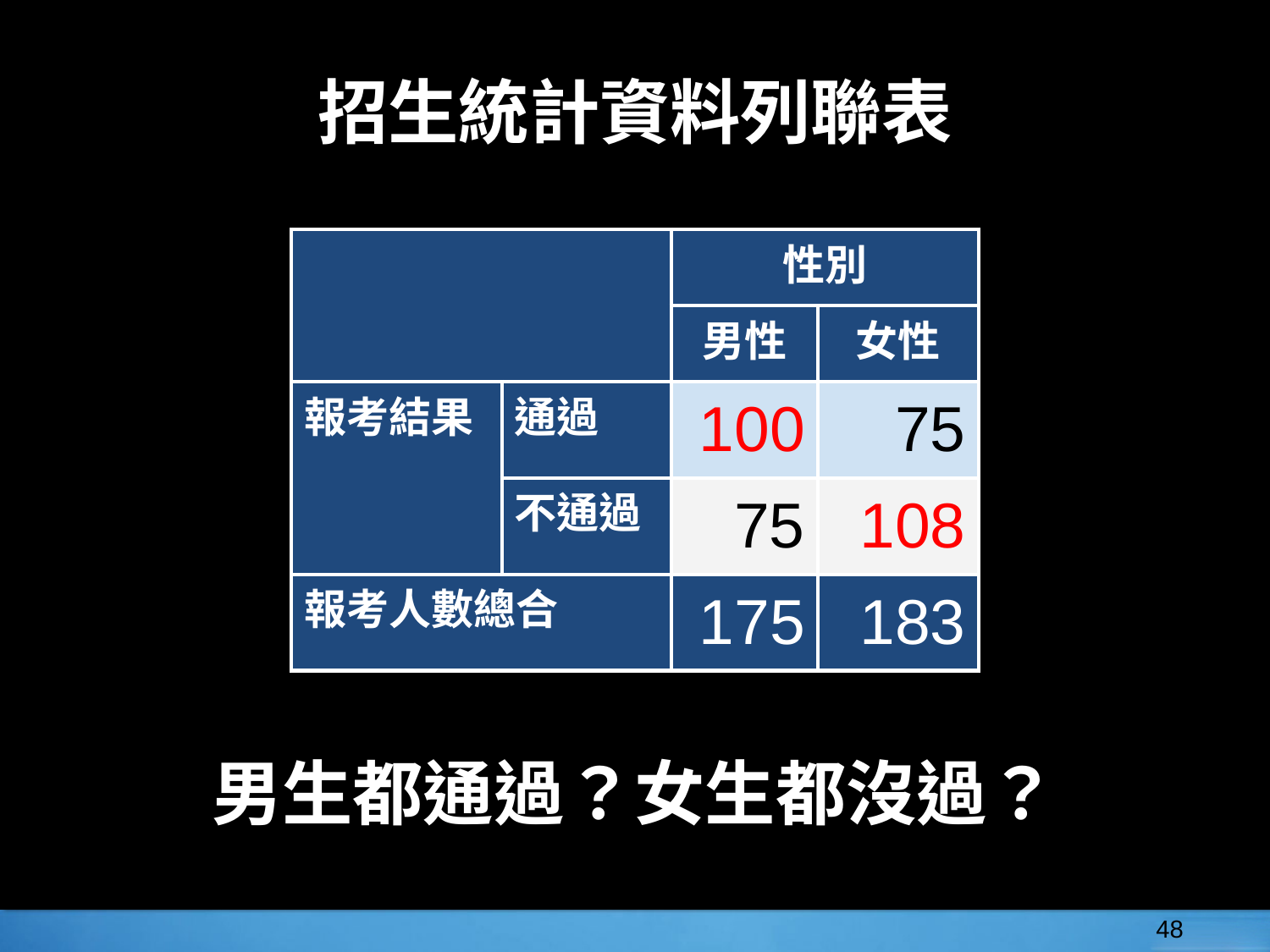

# 招生統計資料列聯表
|  |  | 性別 |  |
| --- | --- | --- | --- |
|  |  | 男性 | 女性 |
| 報考結果 | 通過 | 100 | 75 |
|  | 不通過 | 75 | 108 |
| 報考人數總合 |  | 175 | 183 |
男生都通過？女生都沒過？
48